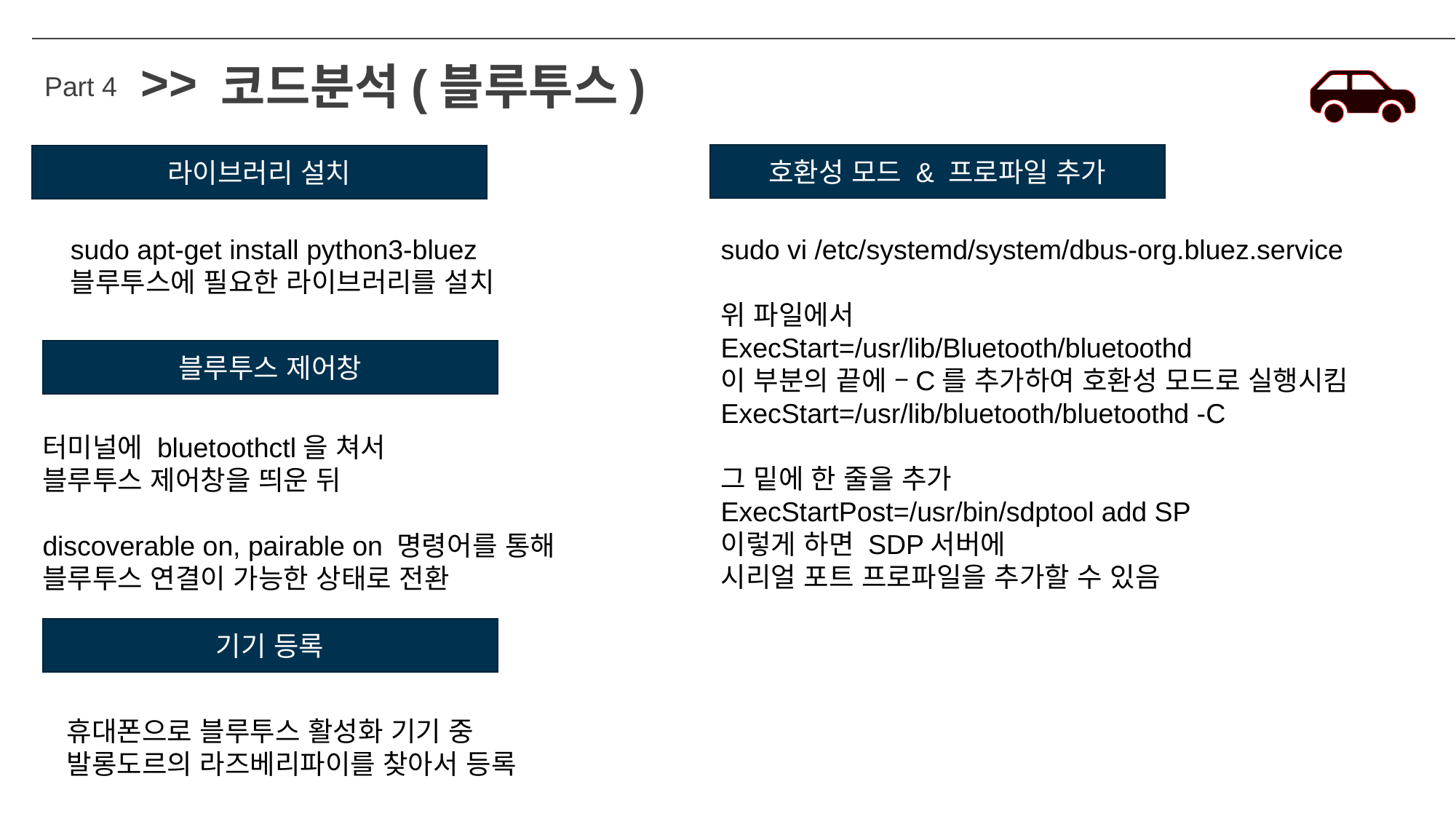

>>
코드분석(블루투스)
Part 4
호환성 모드 & 프로파일 추가
라이브러리 설치
sudo vi /etc/systemd/system/dbus-org.bluez.service

위 파일에서
ExecStart=/usr/lib/Bluetooth/bluetoothd
이 부분의 끝에 –C를 추가하여 호환성 모드로 실행시킴
ExecStart=/usr/lib/bluetooth/bluetoothd -C

그 밑에 한 줄을 추가
ExecStartPost=/usr/bin/sdptool add SP
이렇게 하면 SDP서버에
시리얼 포트 프로파일을 추가할 수 있음
sudo apt-get install python3-bluez
블루투스에 필요한 라이브러리를 설치

블루투스 제어창
터미널에 bluetoothctl을 쳐서
블루투스 제어창을 띄운 뒤

discoverable on, pairable on 명령어를 통해
블루투스 연결이 가능한 상태로 전환
기기 등록
휴대폰으로 블루투스 활성화 기기 중
발롱도르의 라즈베리파이를 찾아서 등록